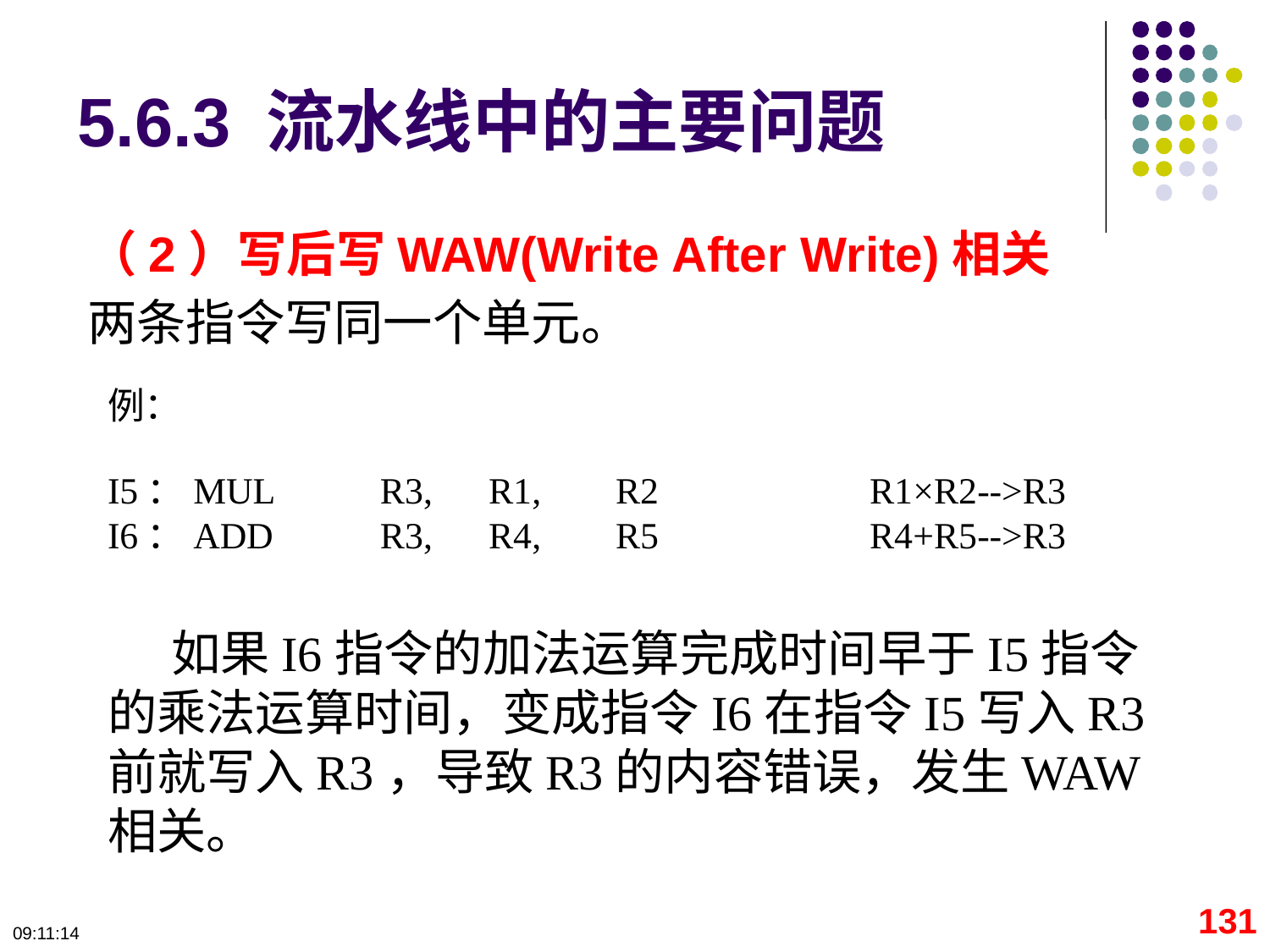

# 5.6.3 流水线中的主要问题
（2）写后写WAW(Write After Write)相关
两条指令写同一个单元。
例：

I5：MUL	  R3,	R1,	R2		R1×R2-->R3
I6：ADD	  R3,	R4,	R5		R4+R5-->R3
如果I6指令的加法运算完成时间早于I5指令的乘法运算时间，变成指令I6在指令I5写入R3前就写入R3，导致R3的内容错误，发生WAW相关。
131
09:11:14